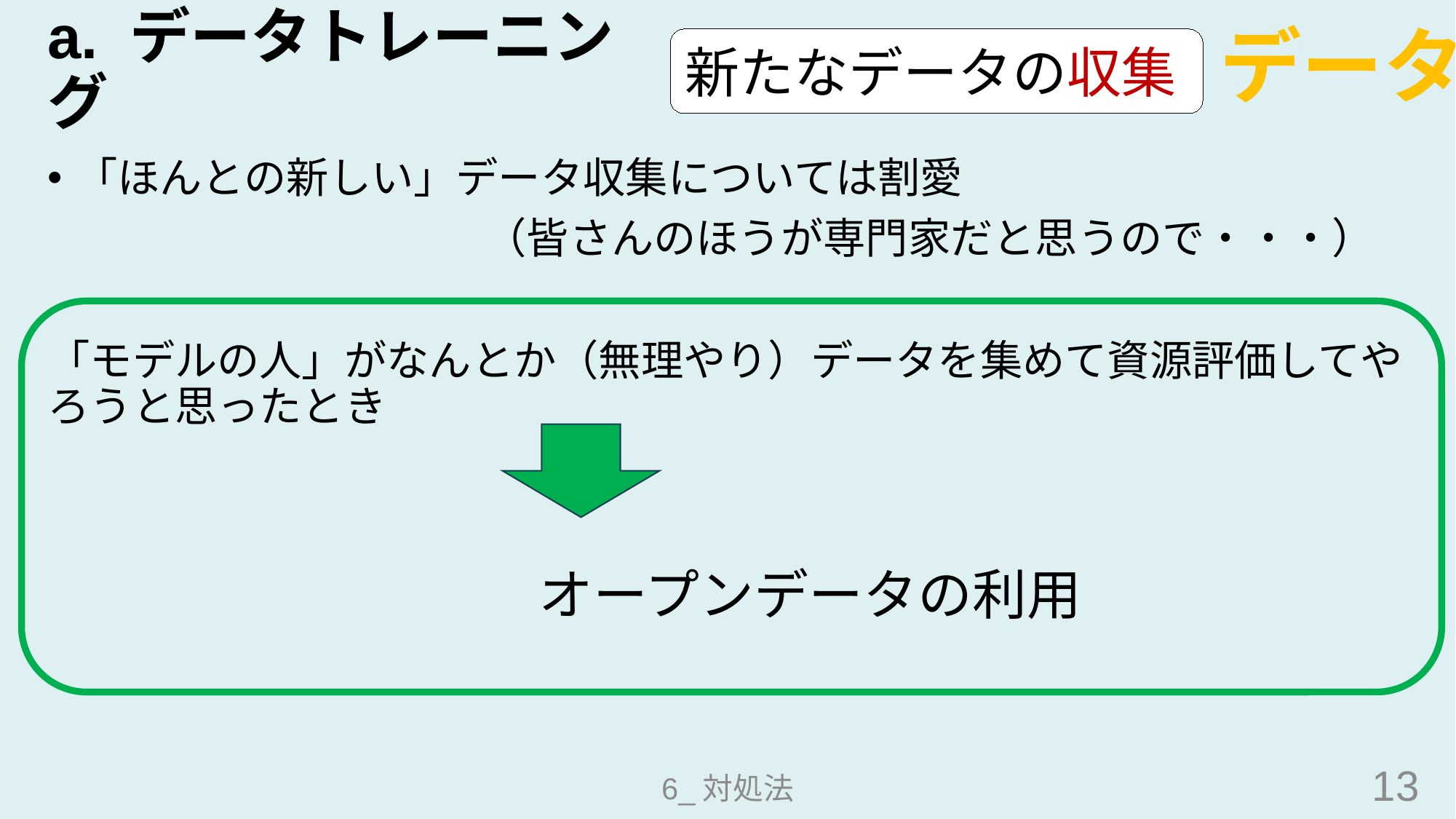

データ
# a. データトレーニング
新たなデータの収集
「ほんとの新しい」データ収集については割愛
				（皆さんのほうが専門家だと思うので・・・）

「モデルの人」がなんとか（無理やり）データを集めて資源評価してやろうと思ったとき

　　　　　　　　　オープンデータの利用

13
6_対処法